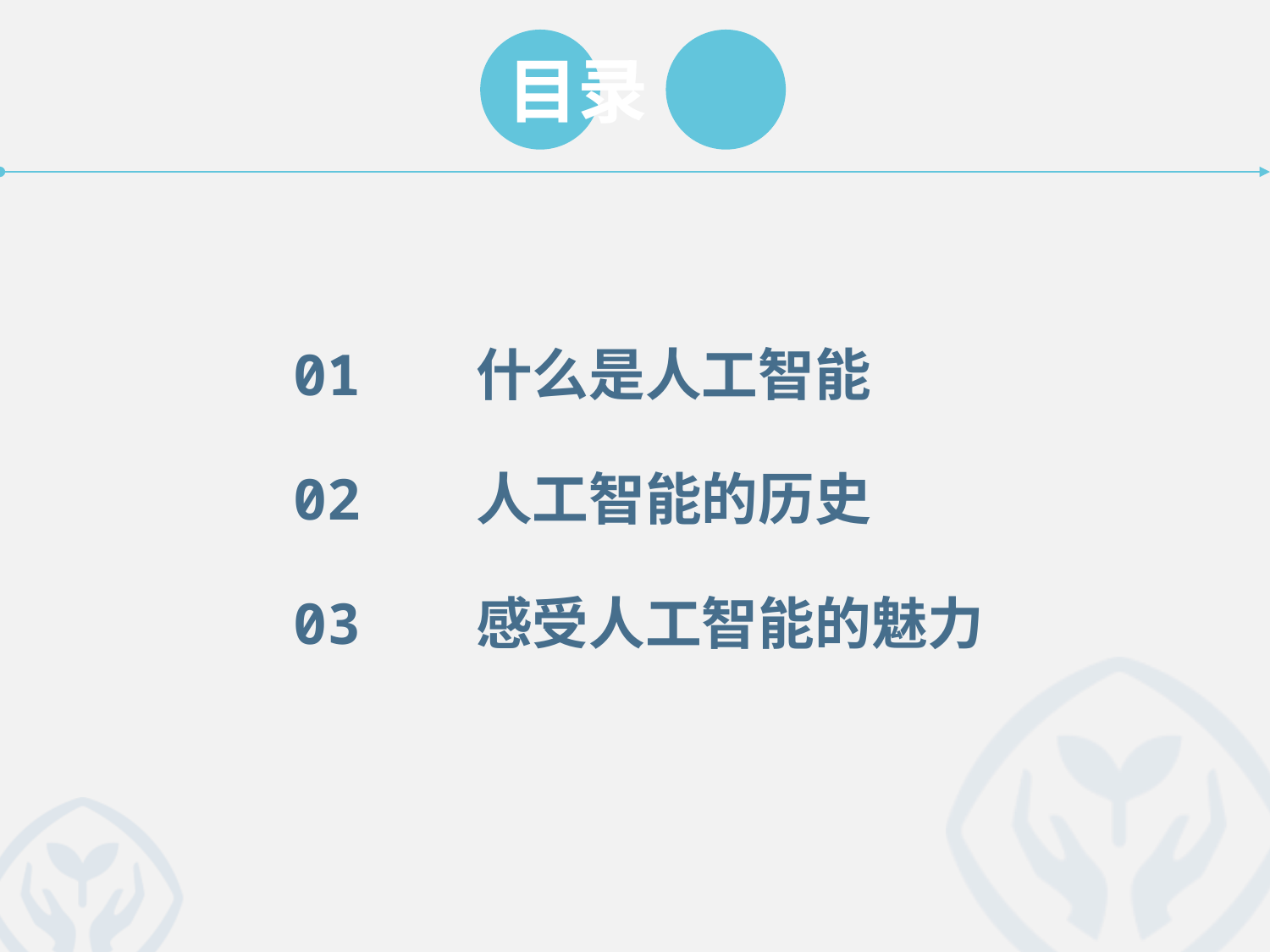

目录
01   什么是人工智能
02   人工智能的历史
03   感受人工智能的魅力